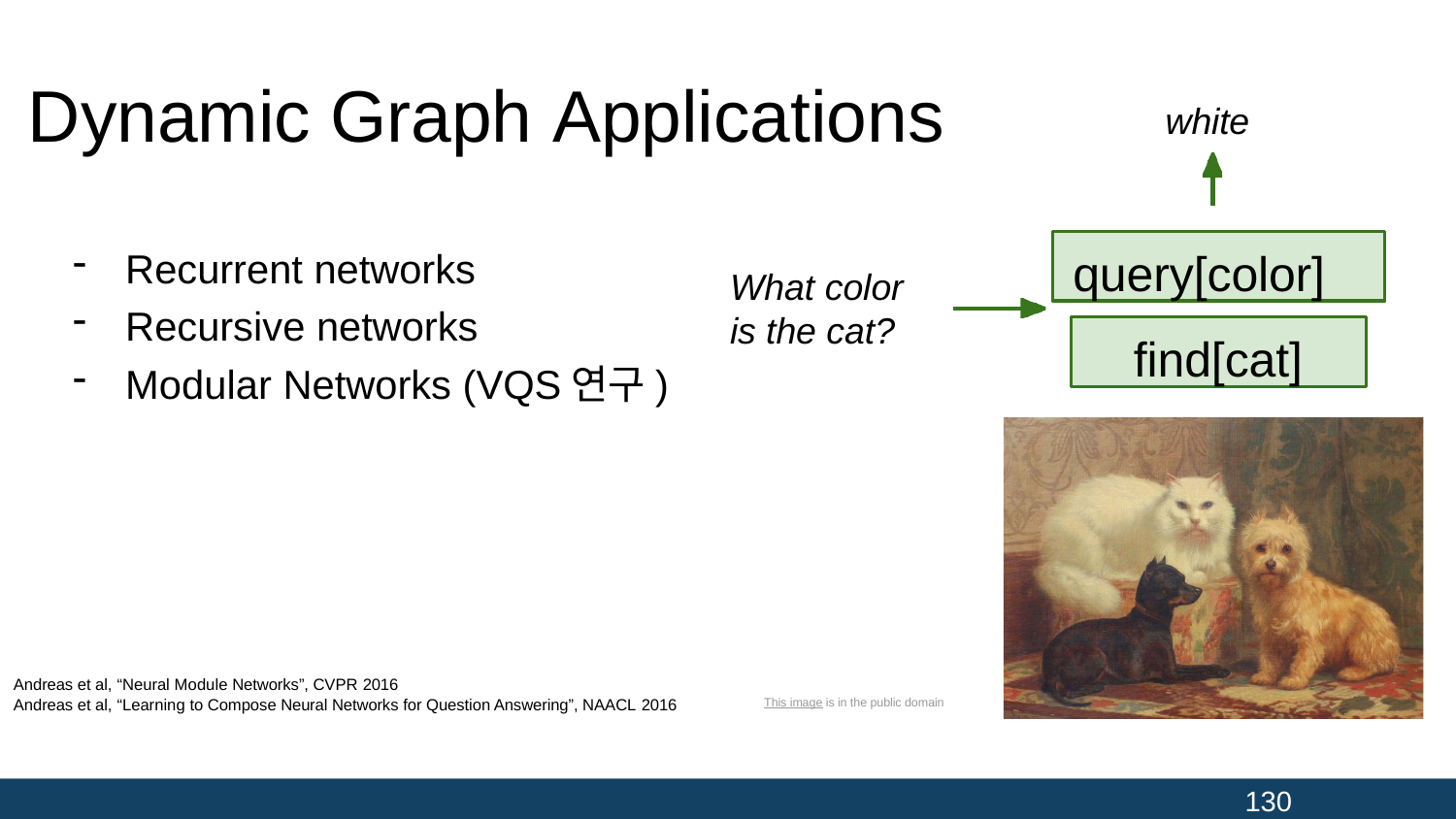

# Dynamic Graph Applications
white

Recurrent networks
Recursive networks
Modular Networks (VQS연구)
query[color]
What color  is the cat?

find[cat]

Andreas et al, “Neural Module Networks”, CVPR 2016
Andreas et al, “Learning to Compose Neural Networks for Question Answering”, NAACL 2016
This image is in the public domain